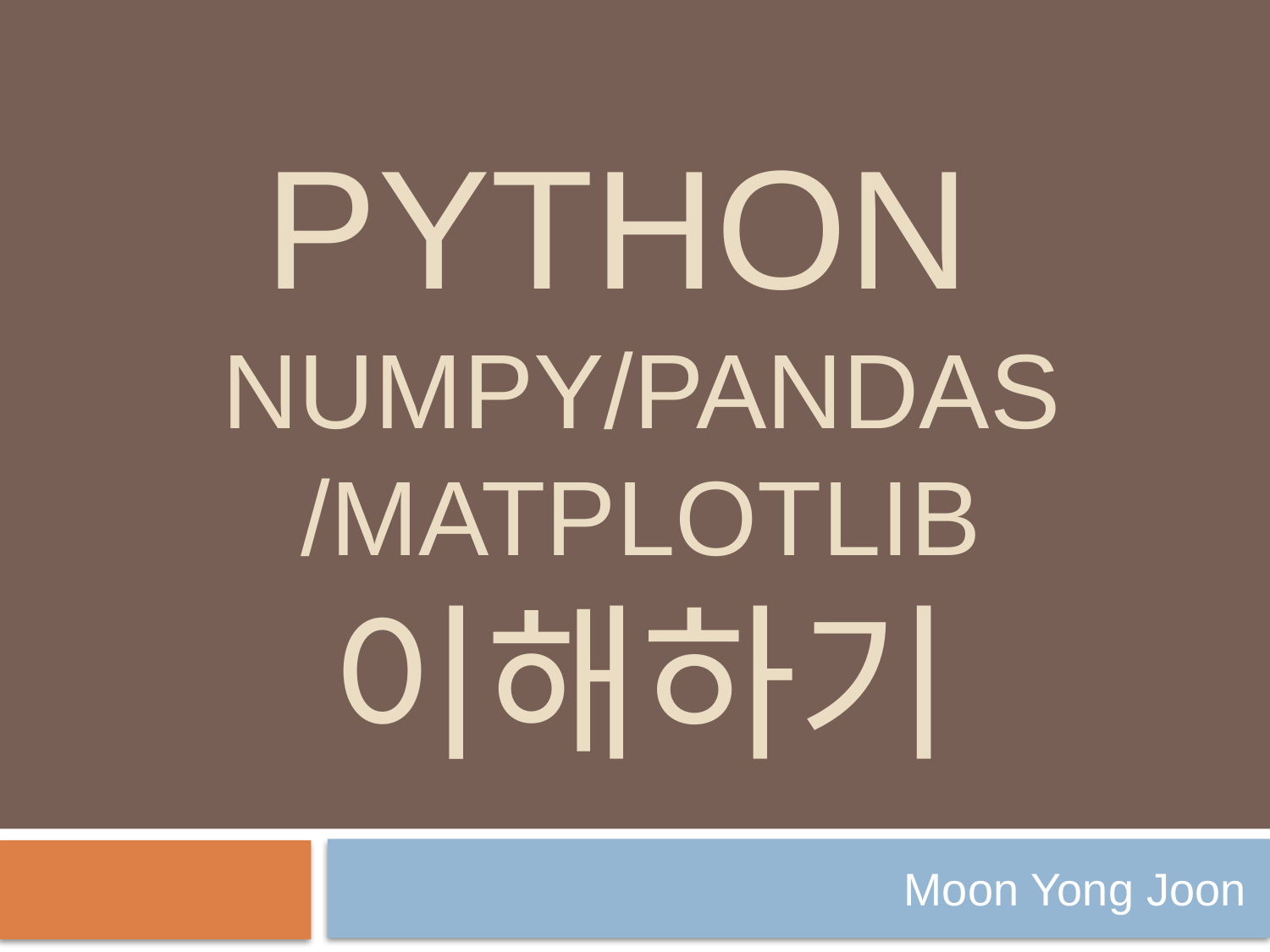

# Python numpy/pandas /matplotlib 이해하기
Moon Yong Joon